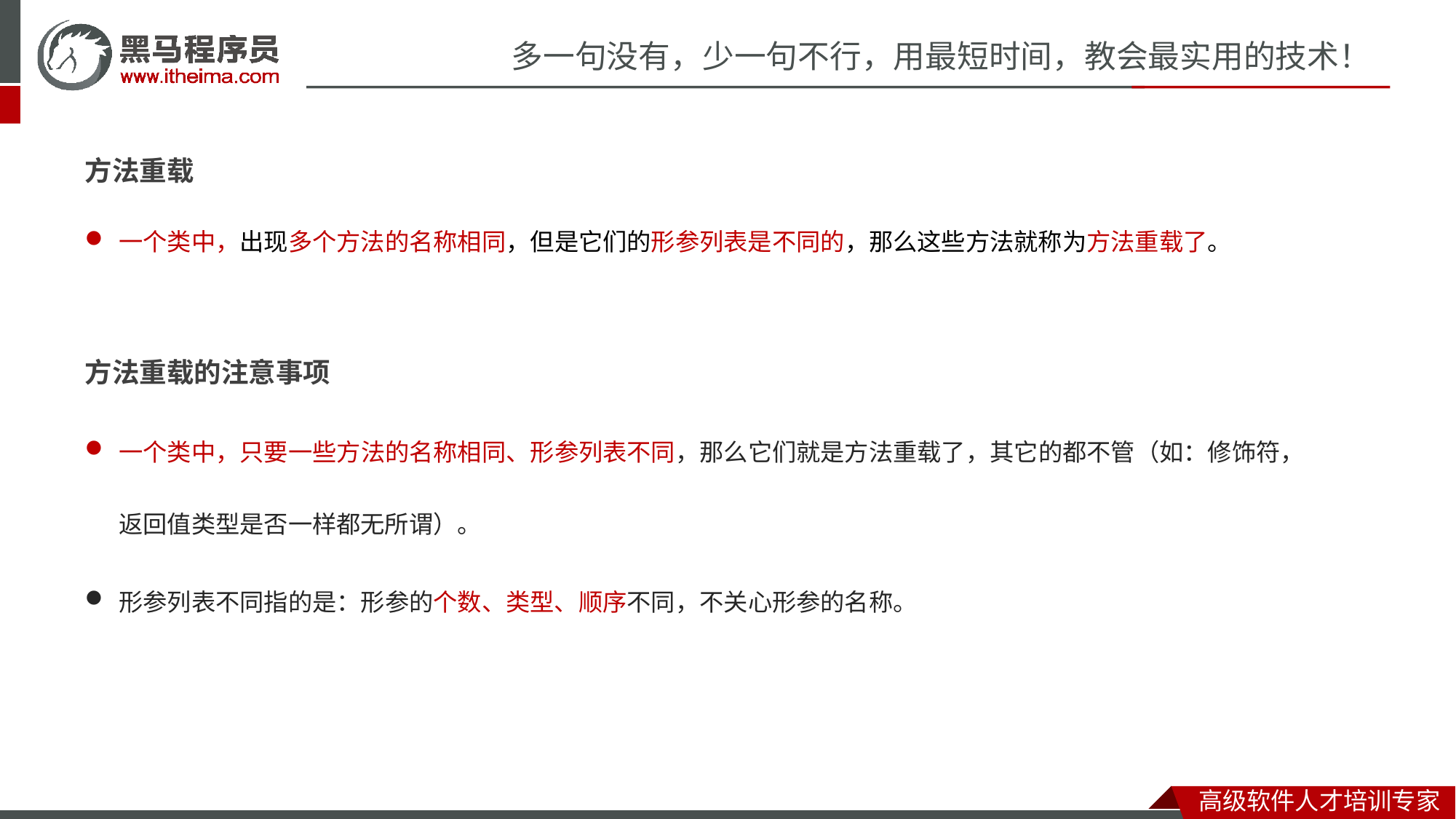

# 方法重载
一个类中，出现多个方法的名称相同，但是它们的形参列表是不同的，那么这些方法就称为方法重载了。
方法重载的注意事项
一个类中，只要一些方法的名称相同、形参列表不同，那么它们就是方法重载了，其它的都不管（如：修饰符，返回值类型是否一样都无所谓）。
形参列表不同指的是：形参的个数、类型、顺序不同，不关心形参的名称。